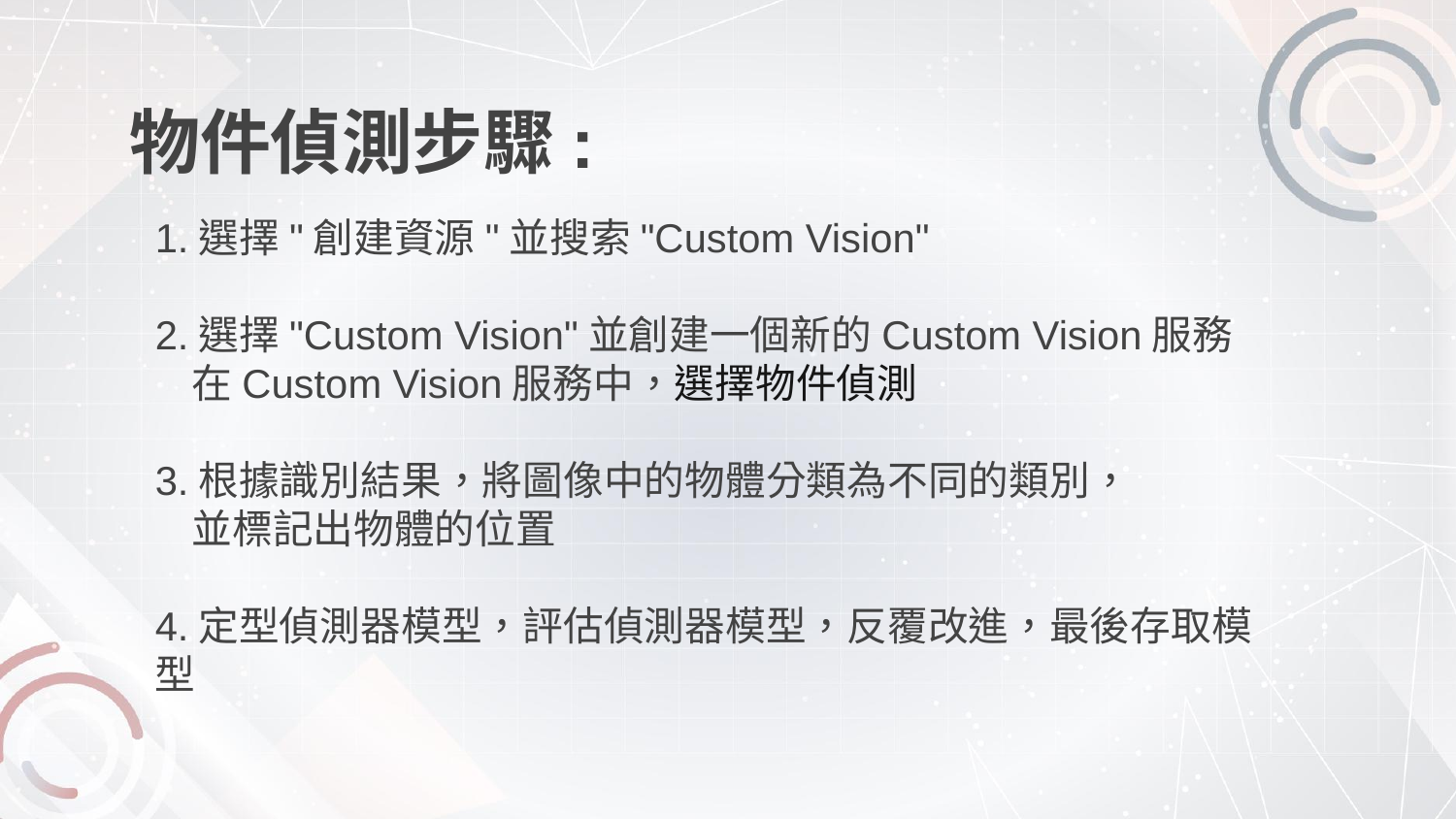

# 物件偵測步驟:
1.選擇"創建資源"並搜索"Custom Vision"

2.選擇"Custom Vision"並創建一個新的Custom Vision服務
   在Custom Vision服務中，選擇物件偵測

3.根據識別結果，將圖像中的物體分類為不同的類別，
   並標記出物體的位置

4.定型偵測器模型，評估偵測器模型，反覆改進，最後存取模型